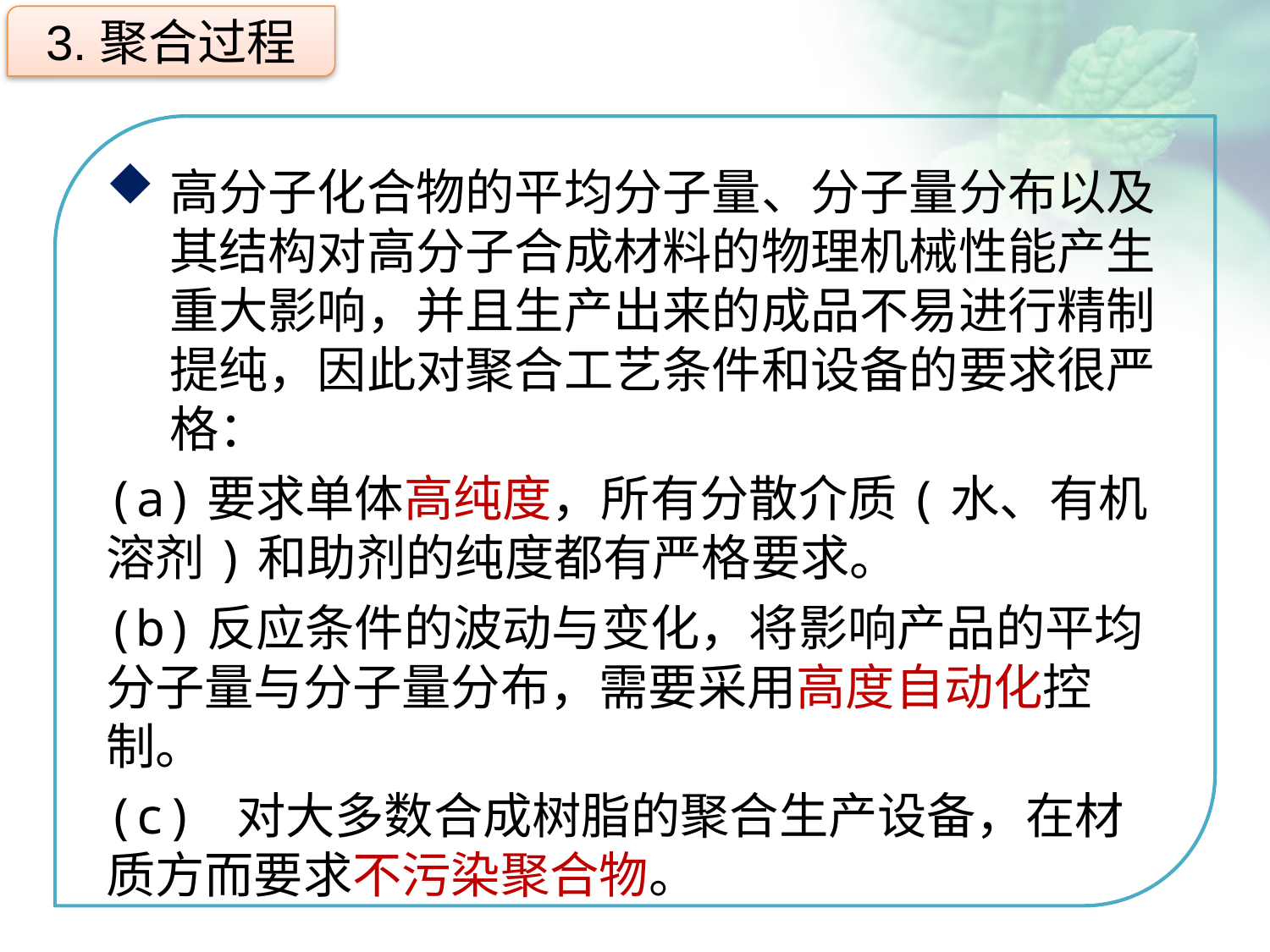

3.聚合过程
高分子化合物的平均分子量、分子量分布以及其结构对高分子合成材料的物理机械性能产生重大影响，并且生产出来的成品不易进行精制提纯，因此对聚合工艺条件和设备的要求很严格：
(a)要求单体高纯度，所有分散介质(水、有机溶剂)和助剂的纯度都有严格要求。
(b)反应条件的波动与变化，将影响产品的平均分子量与分子量分布，需要采用高度自动化控制。
(c) 对大多数合成树脂的聚合生产设备，在材质方而要求不污染聚合物。
点击添加文本
点击添加文本
点击添加文本
点击添加文本